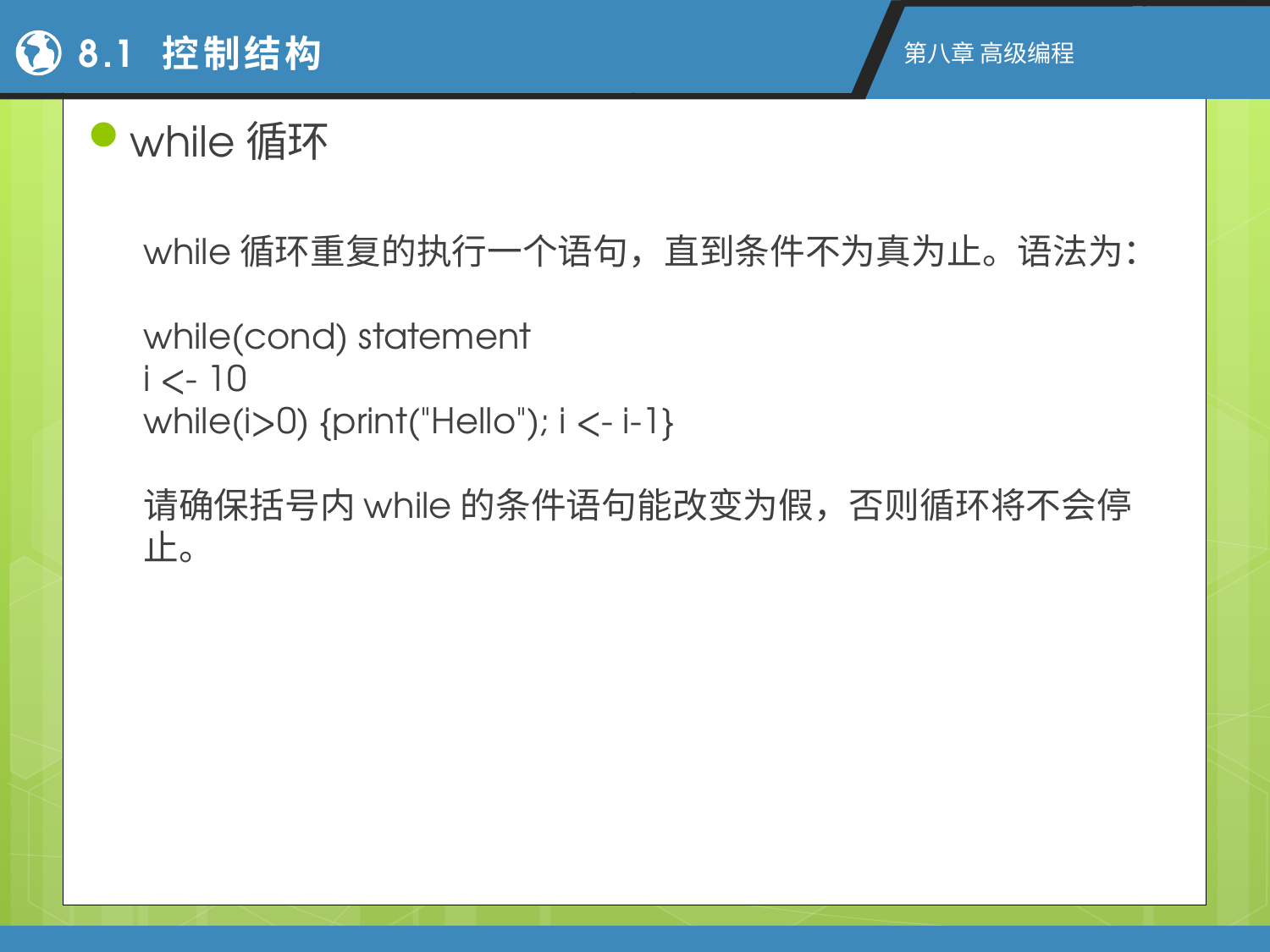

8.1 控制结构

第八章 高级编程
while循环
while循环重复的执行一个语句，直到条件不为真为止。语法为：

while(cond) statement
i <- 10
while(i>0) {print("Hello"); i <- i-1}

请确保括号内while的条件语句能改变为假，否则循环将不会停止。